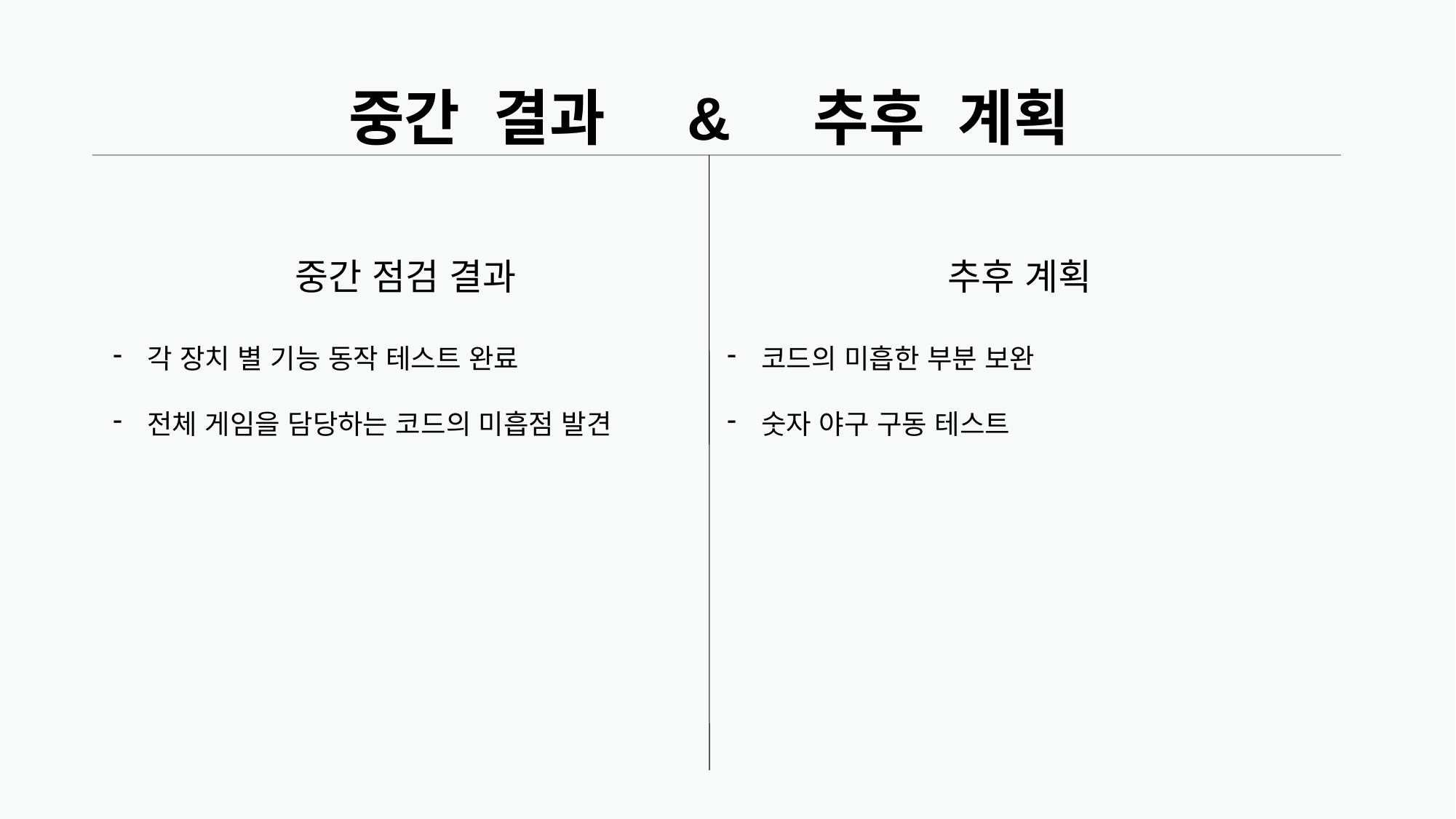

# 중간  결과    &    추후  계획
중간 점검 결과

각 장치 별 기능 동작 테스트 완료

전체 게임을 담당하는 코드의 미흡점 발견
추후 계획

코드의 미흡한 부분 보완

숫자 야구 구동 테스트